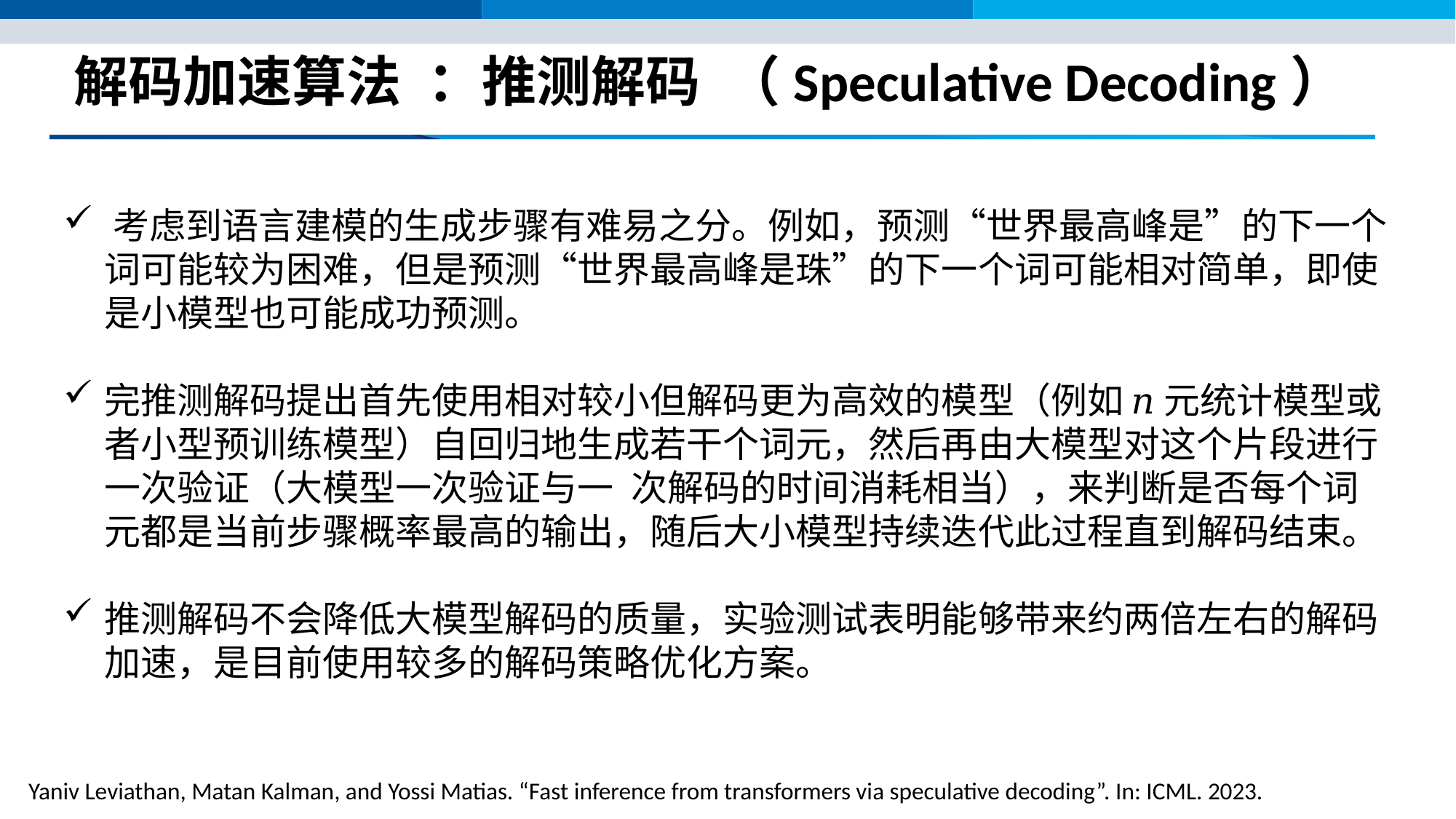

# ﻿解码加速算法﻿：推测解码﻿（﻿Speculative Decoding）
﻿考虑到语言建模的生成步骤有难易之分。例如，预测“世界最高峰是”的下一个词可能较为困难，但是预测“世界最高峰是珠”的下一个词可能相对简单，即使是小模型也可能成功预测。

完推测解码提出首先使用相对较小但解码更为高效的模型（例如 𝑛 元统计模型或者小型预训练模型）自回归地生成若干个词元，然后再由大模型对这个片段进行一次验证（大模型一次验证与一﻿次解码的时间消耗相当），来判断是否每个词元都是当前步骤概率最高的输出，随后大小模型持续迭代此过程直到解码结束。﻿

推测解码不会降低大模型解码的质量，实验测试表明能够带来约两倍左右的解码加速，是目前使用较多的解码策略优化方案。
﻿ Yaniv Leviathan, Matan Kalman, and Yossi Matias. “Fast inference from transformers via speculative decoding”. In: ICML. 2023.